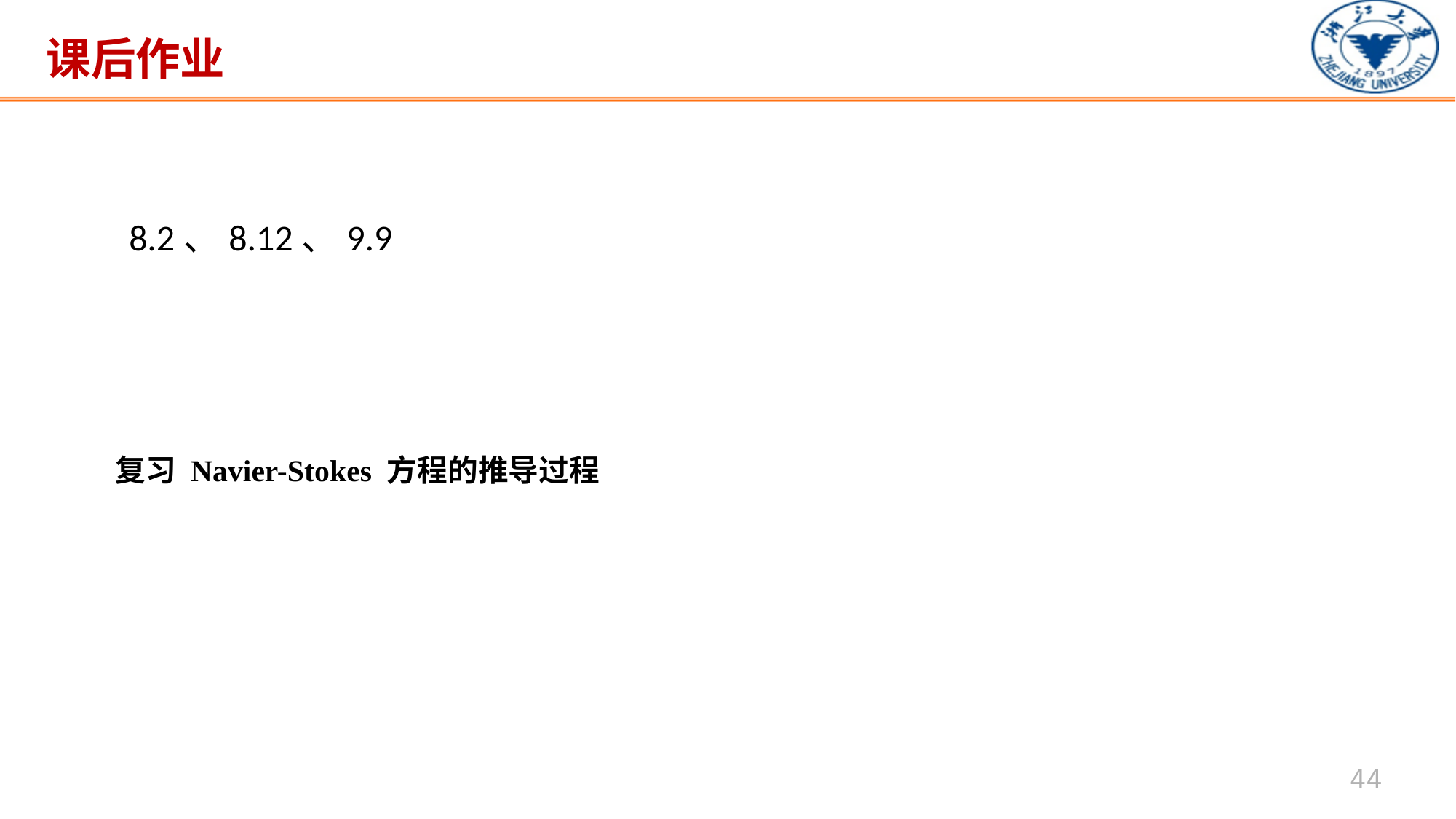

# 课后作业
8.2、8.12、9.9
复习 Navier-Stokes 方程的推导过程
44